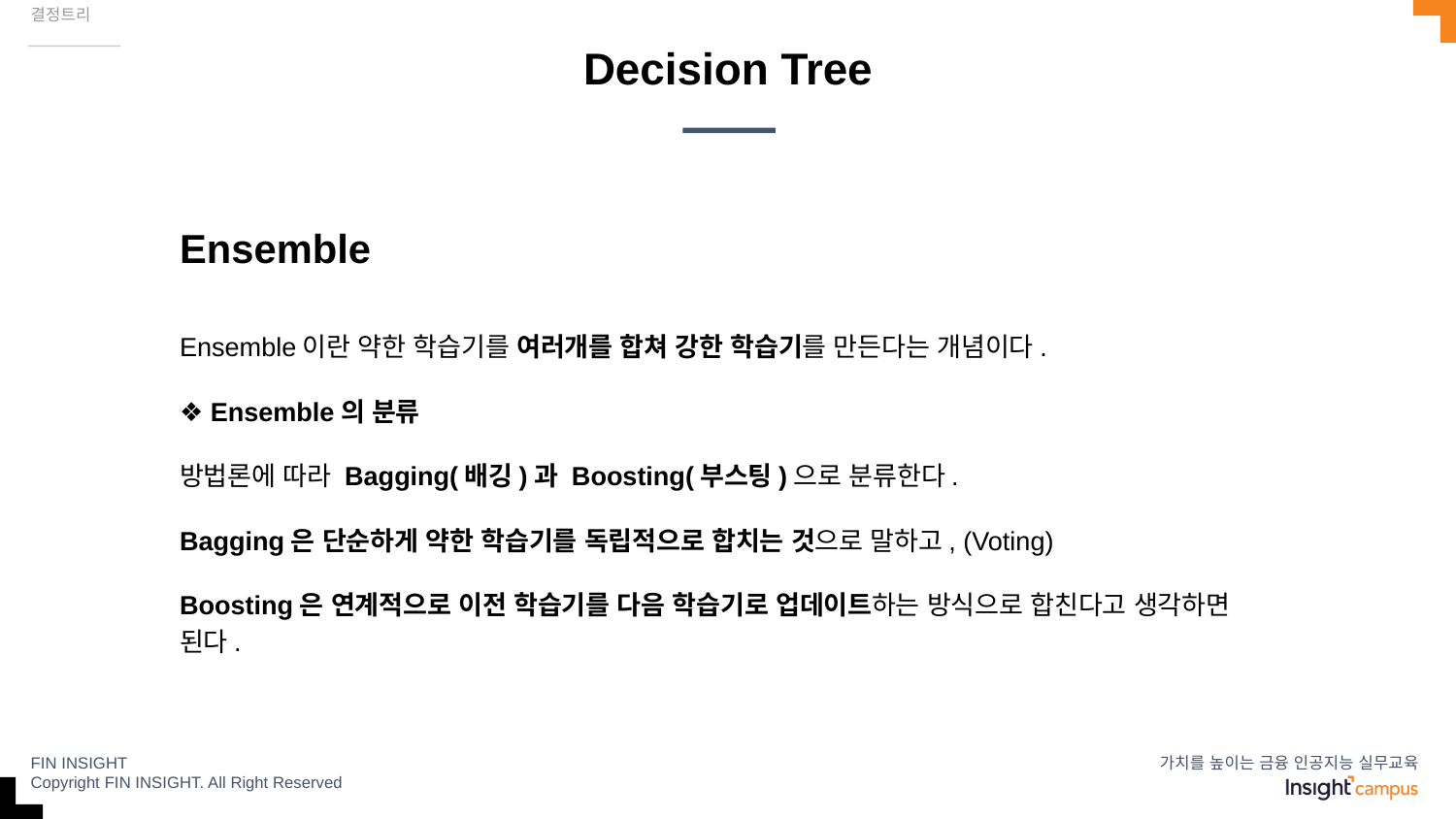

결정트리
# Decision Tree
Ensemble

Ensemble이란 약한 학습기를 여러개를 합쳐 강한 학습기를 만든다는 개념이다.
❖ Ensemble의 분류
방법론에 따라 Bagging(배깅)과 Boosting(부스팅)으로 분류한다.
Bagging은 단순하게 약한 학습기를 독립적으로 합치는 것으로 말하고, (Voting)
Boosting은 연계적으로 이전 학습기를 다음 학습기로 업데이트하는 방식으로 합친다고 생각하면 된다.